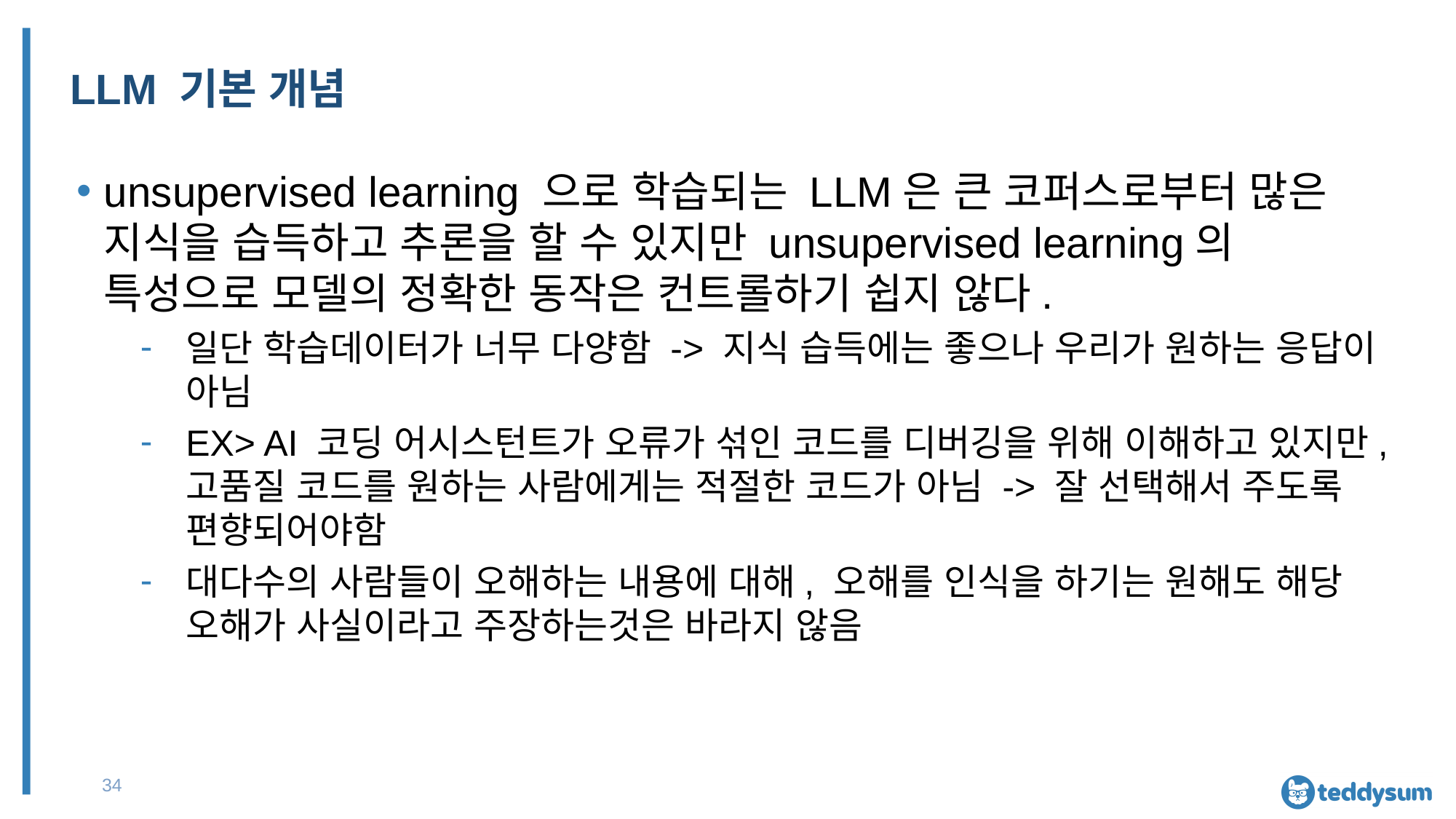

# LLM 기본 개념
unsupervised learning 으로 학습되는 LLM은 큰 코퍼스로부터 많은 지식을 습득하고 추론을 할 수 있지만 unsupervised learning의 특성으로 모델의 정확한 동작은 컨트롤하기 쉽지 않다.
일단 학습데이터가 너무 다양함 -> 지식 습득에는 좋으나 우리가 원하는 응답이 아님
EX> AI 코딩 어시스턴트가 오류가 섞인 코드를 디버깅을 위해 이해하고 있지만, 고품질 코드를 원하는 사람에게는 적절한 코드가 아님 -> 잘 선택해서 주도록 편향되어야함
대다수의 사람들이 오해하는 내용에 대해, 오해를 인식을 하기는 원해도 해당 오해가 사실이라고 주장하는것은 바라지 않음

34